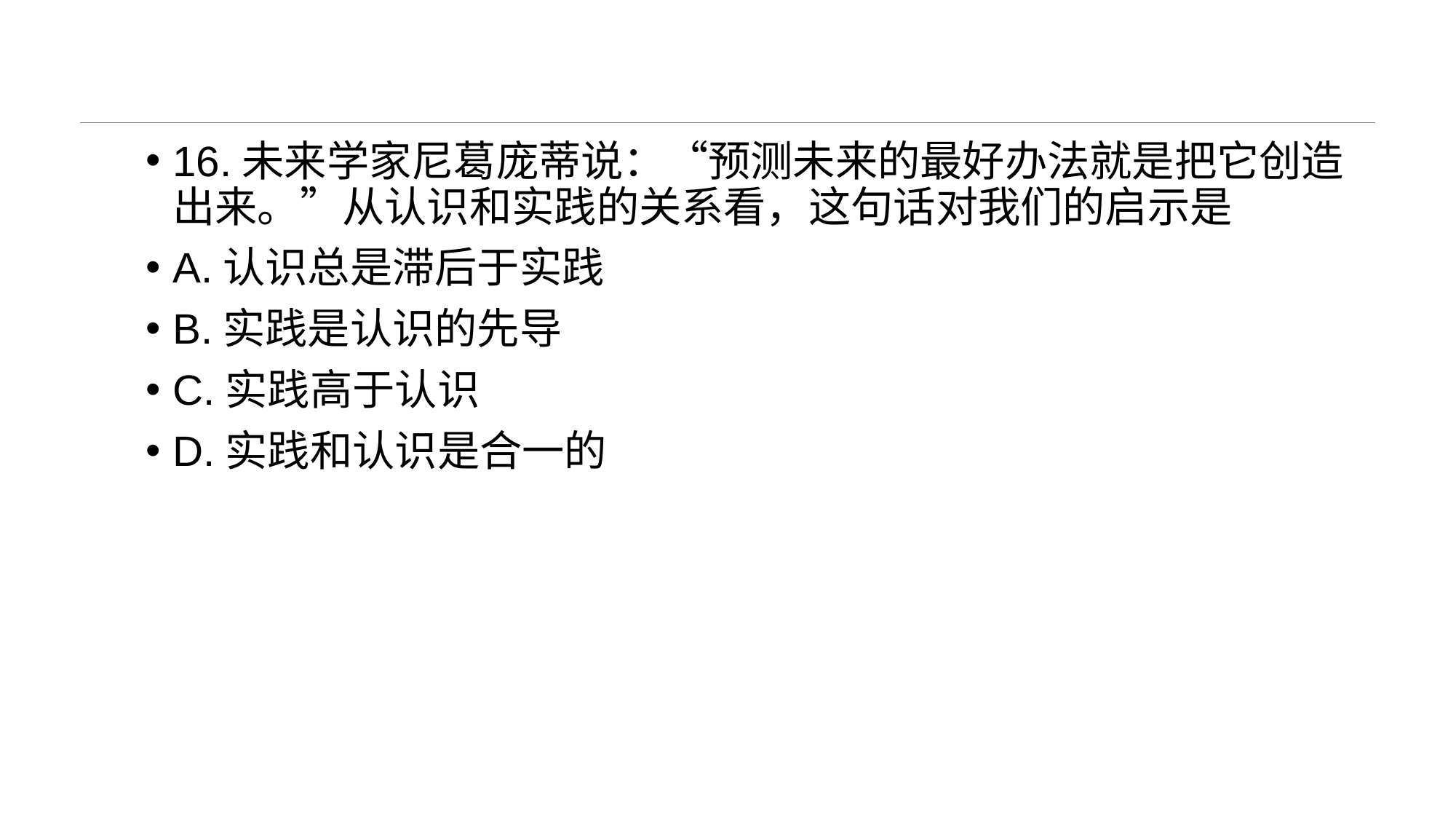

#
16.未来学家尼葛庞蒂说：“预测未来的最好办法就是把它创造出来。”从认识和实践的关系看，这句话对我们的启示是
A.认识总是滞后于实践
B.实践是认识的先导
C.实践高于认识
D.实践和认识是合一的